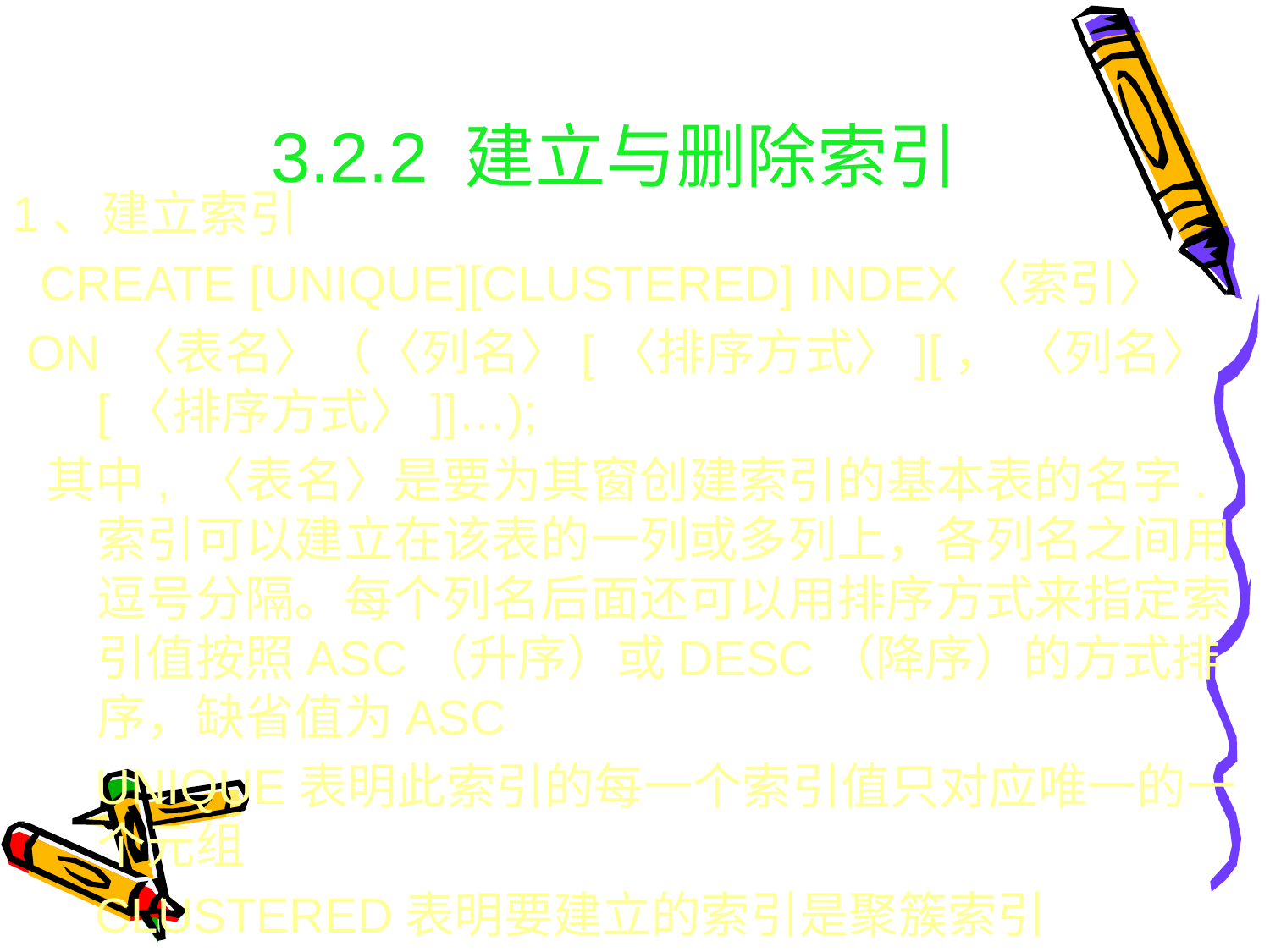

# 3.2.2 建立与删除索引
1、建立索引
  CREATE [UNIQUE][CLUSTERED] INDEX〈索引〉
 ON 〈表名〉（〈列名〉[〈排序方式〉][， 〈列名〉[〈排序方式〉]]…);
  其中, 〈表名〉是要为其窗创建索引的基本表的名字.索引可以建立在该表的一列或多列上，各列名之间用逗号分隔。每个列名后面还可以用排序方式来指定索引值按照ASC（升序）或DESC（降序）的方式排序，缺省值为ASC
      UNIQUE表明此索引的每一个索引值只对应唯一的一个元组
      CLUSTERED表明要建立的索引是聚簇索引